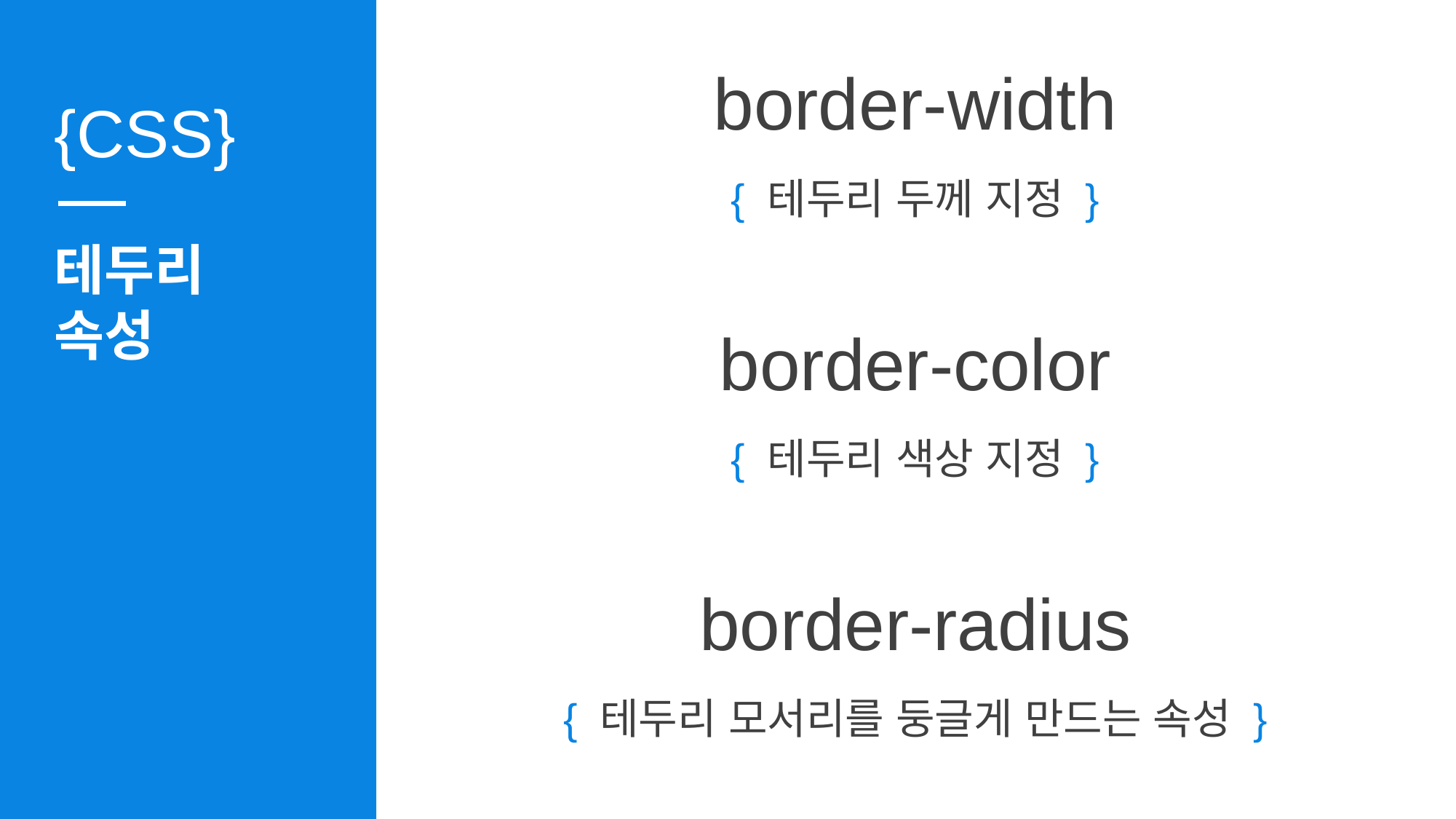

border-width
{ 테두리 두께 지정 }
테두리
속성
border-color
{ 테두리 색상 지정 }
border-radius
{ 테두리 모서리를 둥글게 만드는 속성 }